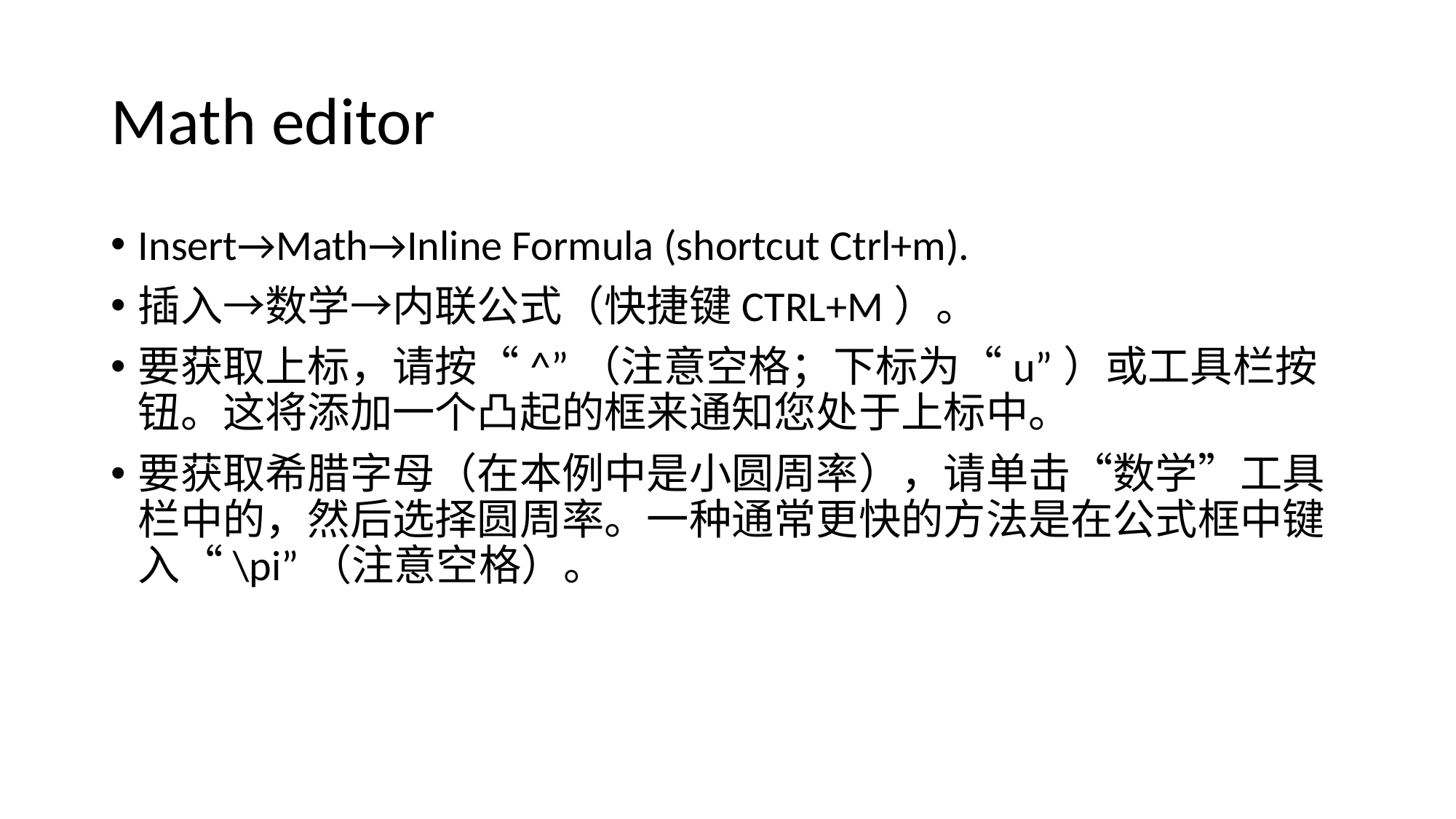

# Math editor
Insert→Math→Inline Formula (shortcut Ctrl+m).
插入→数学→内联公式（快捷键CTRL+M）。
要获取上标，请按“^”（注意空格；下标为“u”）或工具栏按钮。这将添加一个凸起的框来通知您处于上标中。
要获取希腊字母（在本例中是小圆周率），请单击“数学”工具栏中的，然后选择圆周率。一种通常更快的方法是在公式框中键入“\pi”（注意空格）。